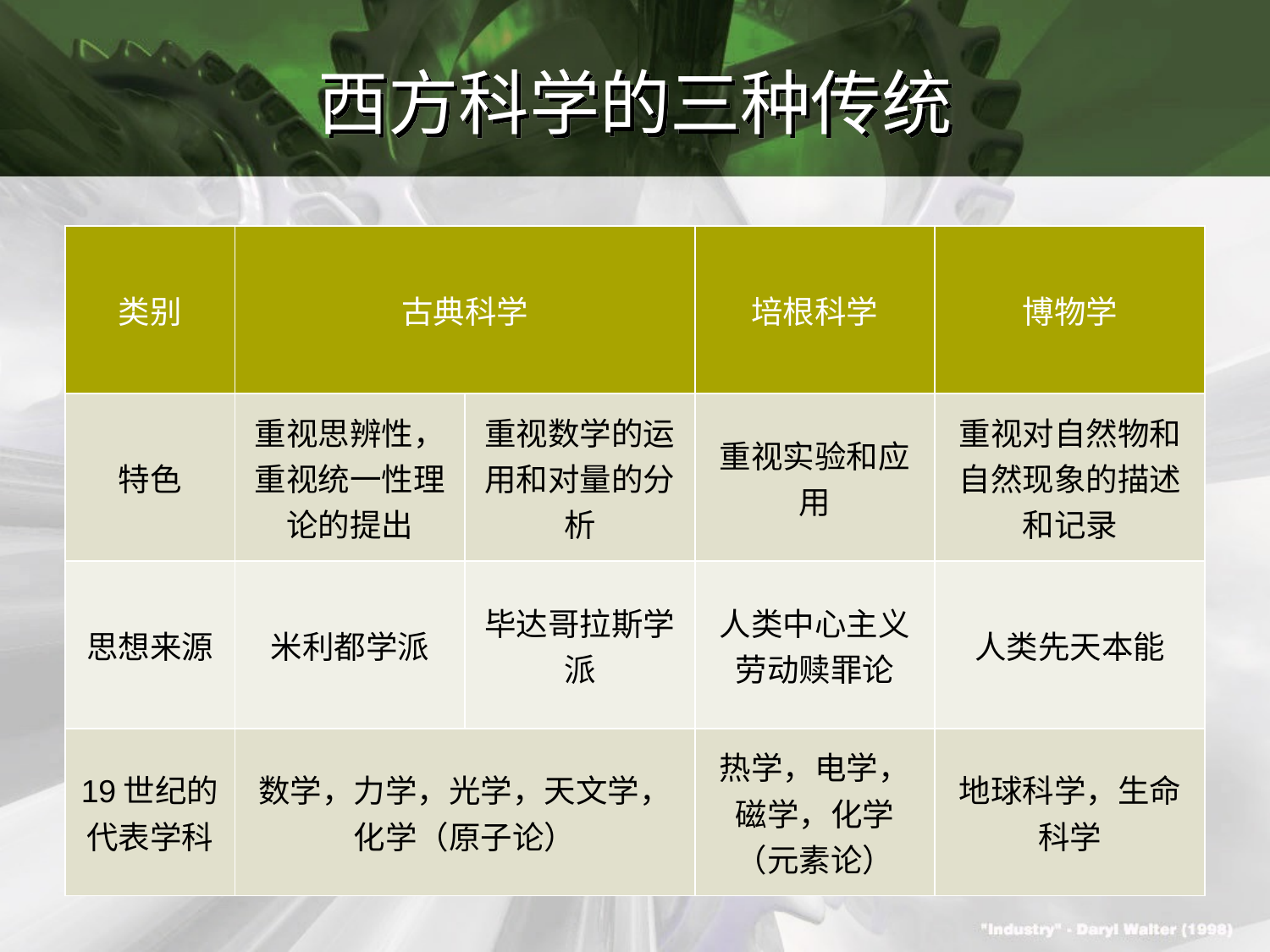

# 西方科学的三种传统
| 类别 | 古典科学 |  | 培根科学 | 博物学 |
| --- | --- | --- | --- | --- |
| 特色 | 重视思辨性，重视统一性理论的提出 | 重视数学的运用和对量的分析 | 重视实验和应用 | 重视对自然物和自然现象的描述和记录 |
| 思想来源 | 米利都学派 | 毕达哥拉斯学派 | 人类中心主义 劳动赎罪论 | 人类先天本能 |
| 19世纪的代表学科 | 数学，力学，光学，天文学，化学（原子论） |  | 热学，电学，磁学，化学（元素论） | 地球科学，生命科学 |